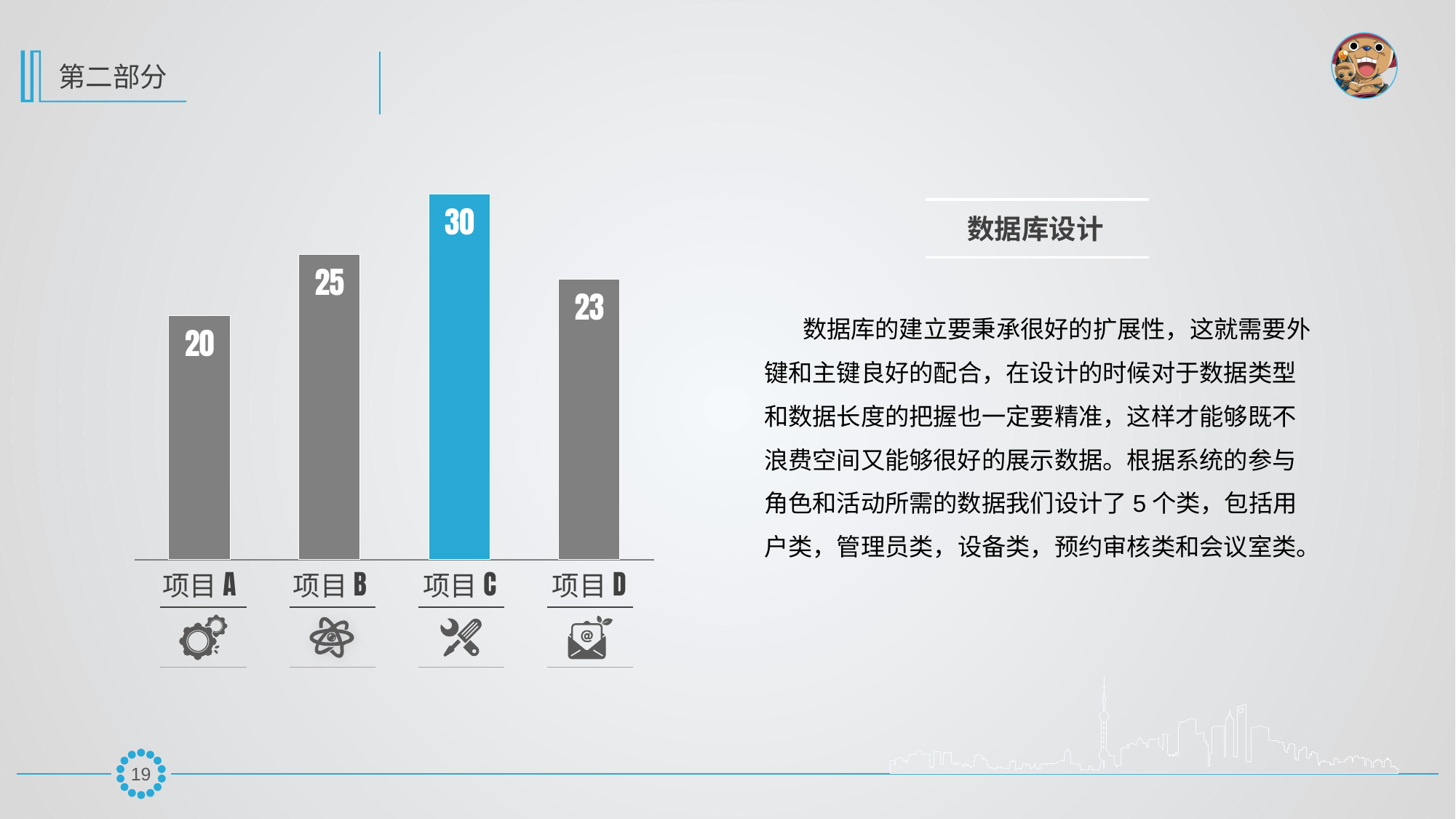

### Chart

| Category | 系列 1 |
|---|---|
| 项目A | 20.0 |
| 项目B | 25.0 |
| 项目C | 30.0 |
| 项目D | 23.0 |
数据库设计
      数据库的建立要秉承很好的扩展性，这就需要外键和主键良好的配合，在设计的时候对于数据类型和数据长度的把握也一定要精准，这样才能够既不浪费空间又能够很好的展示数据。根据系统的参与角色和活动所需的数据我们设计了5个类，包括用户类，管理员类，设备类，预约审核类和会议室类。

19